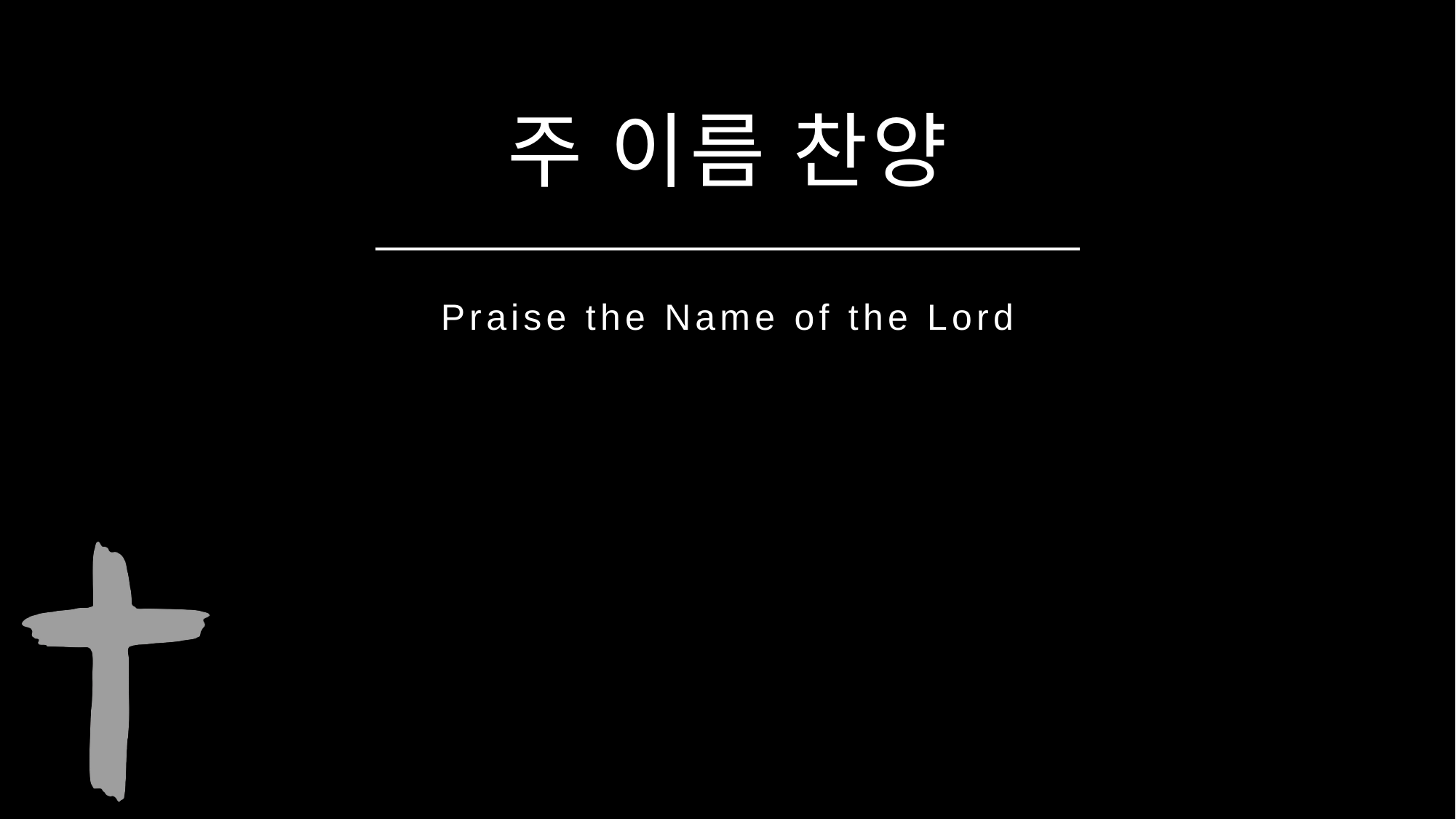

주 이름 찬양
Praise the Name of the Lord